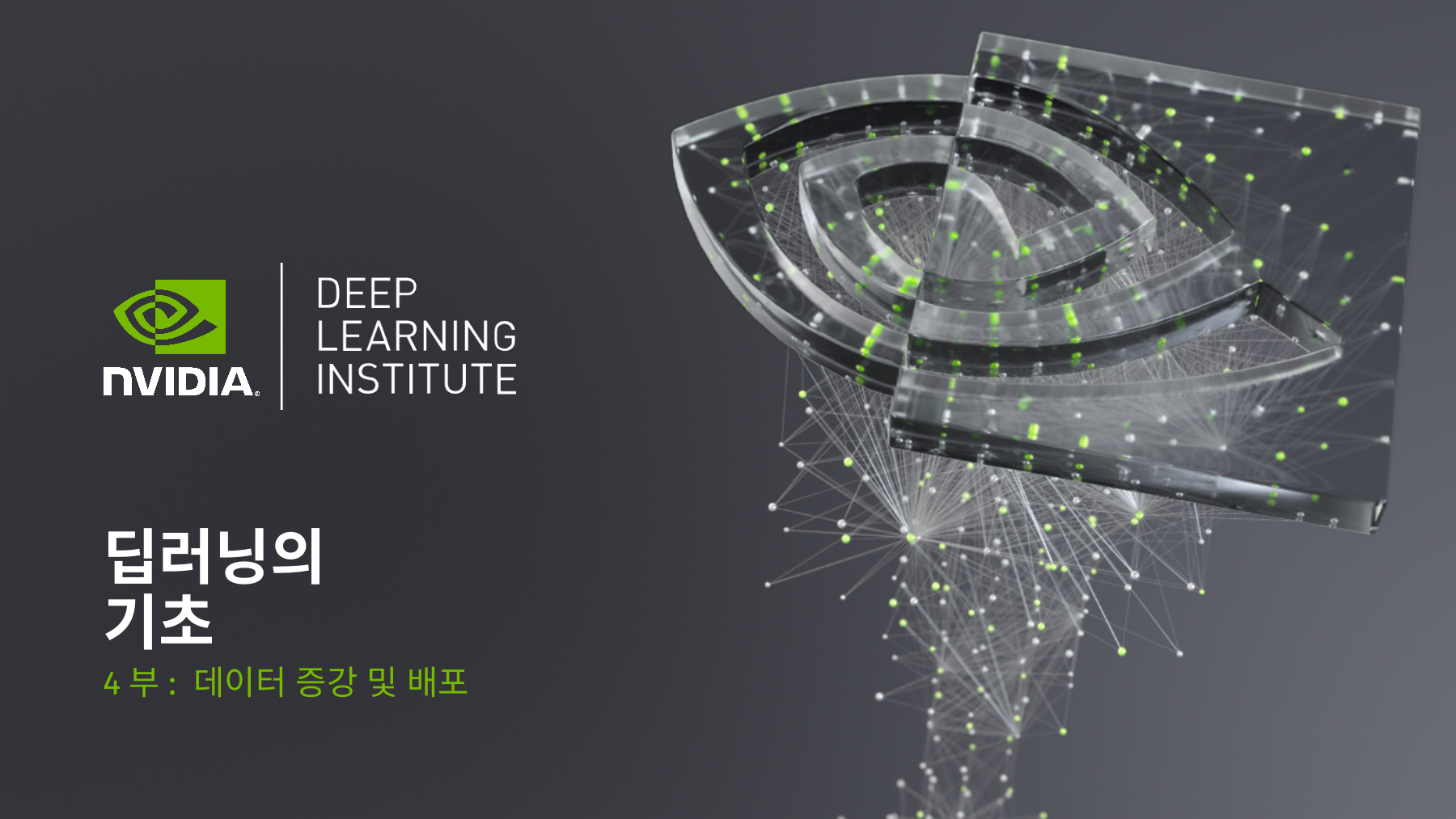

# 딥러닝의 기초
4부: 데이터 증강 및 배포